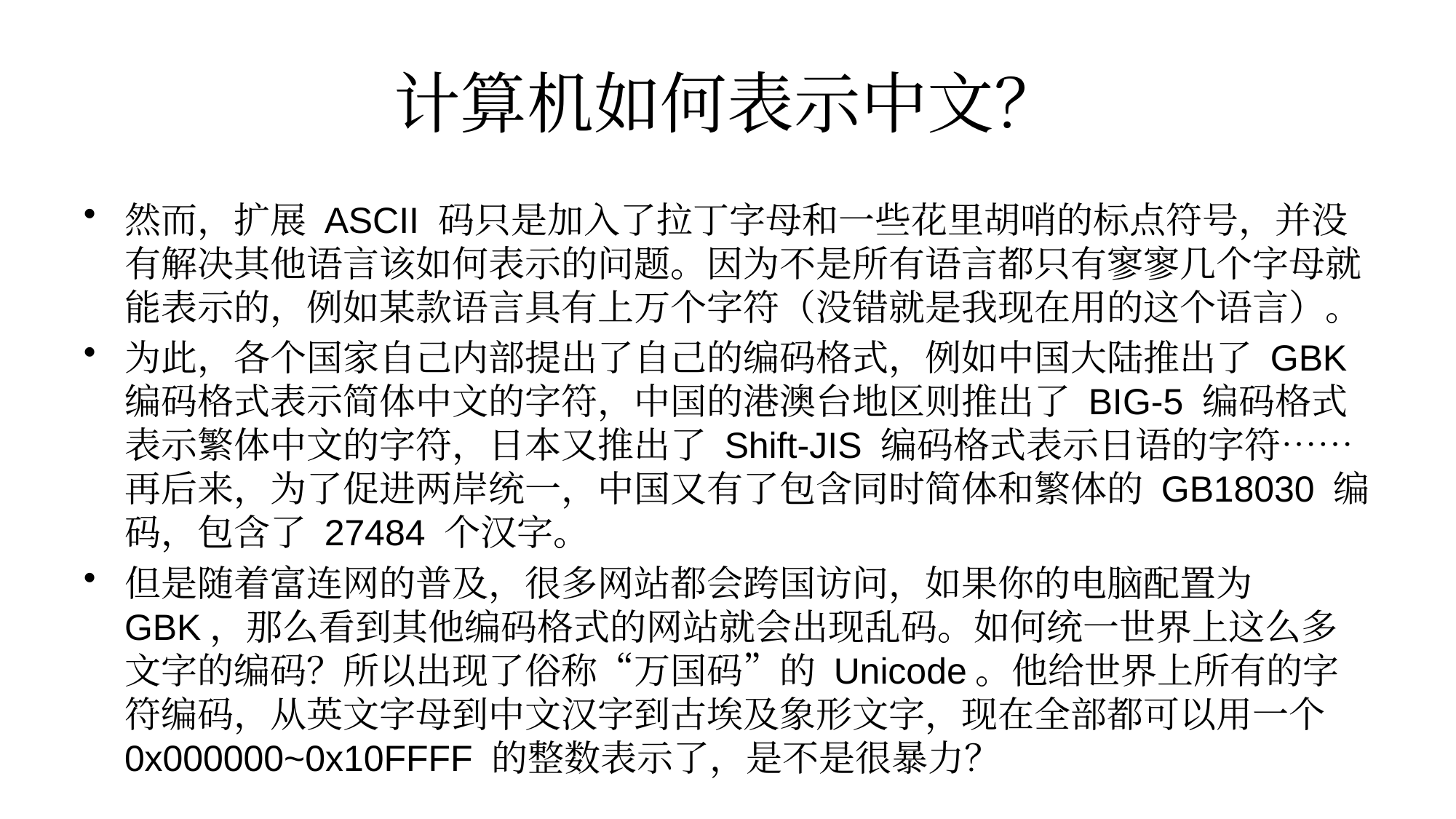

# 计算机如何表示中文？
然而，扩展 ASCII 码只是加入了拉丁字母和一些花里胡哨的标点符号，并没有解决其他语言该如何表示的问题。因为不是所有语言都只有寥寥几个字母就能表示的，例如某款语言具有上万个字符（没错就是我现在用的这个语言）。
为此，各个国家自己内部提出了自己的编码格式，例如中国大陆推出了 GBK 编码格式表示简体中文的字符，中国的港澳台地区则推出了 BIG-5 编码格式表示繁体中文的字符，日本又推出了 Shift-JIS 编码格式表示日语的字符……再后来，为了促进两岸统一，中国又有了包含同时简体和繁体的 GB18030 编码，包含了 27484 个汉字。
但是随着富连网的普及，很多网站都会跨国访问，如果你的电脑配置为 GBK，那么看到其他编码格式的网站就会出现乱码。如何统一世界上这么多文字的编码？所以出现了俗称“万国码”的 Unicode。他给世界上所有的字符编码，从英文字母到中文汉字到古埃及象形文字，现在全部都可以用一个 0x000000~0x10FFFF 的整数表示了，是不是很暴力？